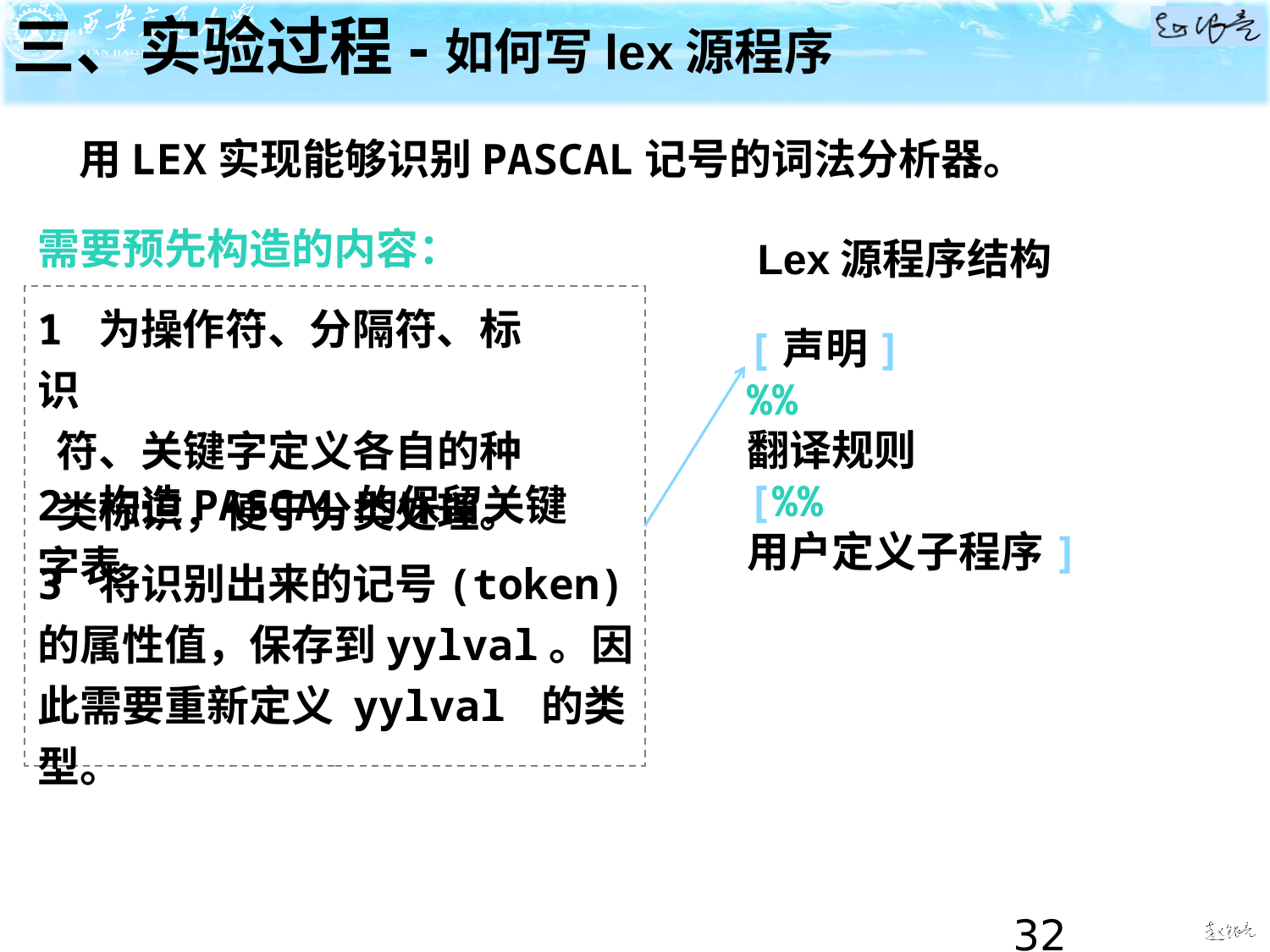

三、实验过程-如何写lex源程序
用LEX实现能够识别PASCAL记号的词法分析器。
需要预先构造的内容：
Lex源程序结构

1 为操作符、分隔符、标识
  符、关键字定义各自的种
  类标识，便于分类处理。

[声明]
%%
翻译规则
[%%
用户定义子程序]

2 构造PASCAL的保留关键字表
3 将识别出来的记号(token)的属性值，保存到yylval。因此需要重新定义 yylval 的类型。

32